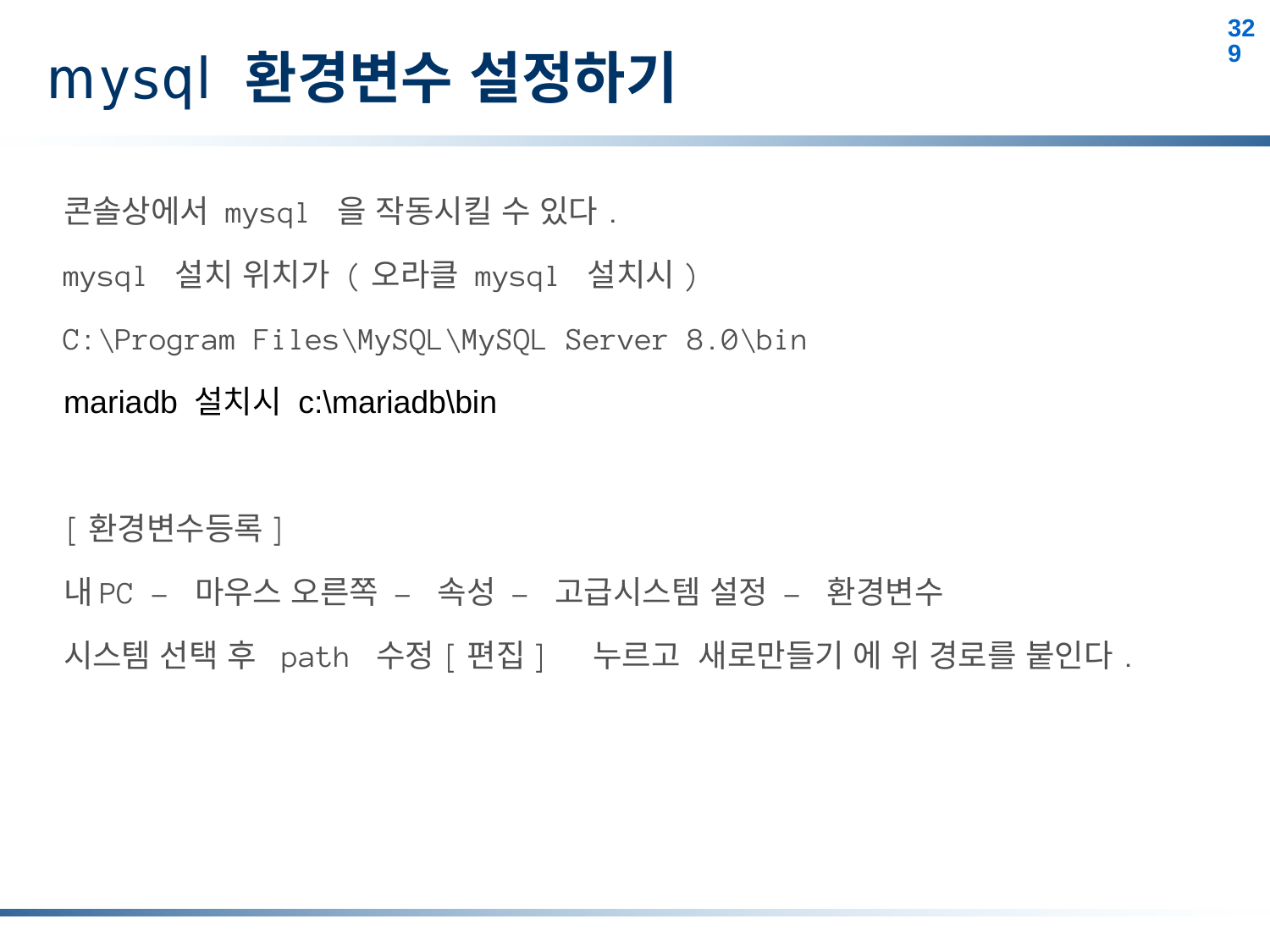

# mysql 환경변수 설정하기
콘솔상에서 mysql 을 작동시킬 수 있다.
mysql 설치 위치가 (오라클 mysql 설치시)
C:\Program Files\MySQL\MySQL Server 8.0\bin
mariadb 설치시 c:\mariadb\bin

[환경변수등록]
내PC - 마우스 오른쪽 - 속성 - 고급시스템 설정 - 환경변수
시스템 선택 후  path 수정[편집]  누르고  새로만들기 에 위 경로를 붙인다.